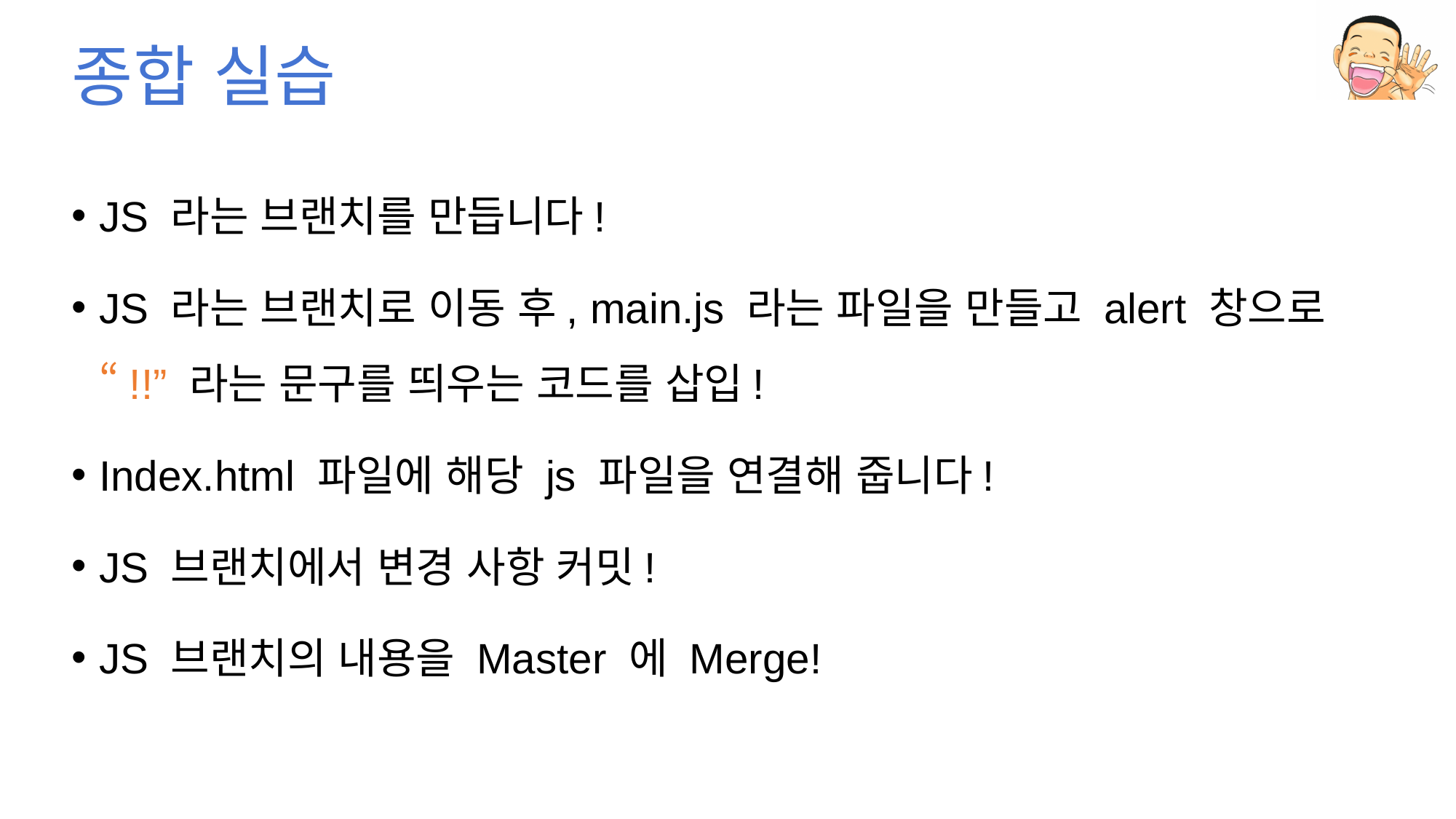

# 종합 실습
JS 라는 브랜치를 만듭니다!
JS 라는 브랜치로 이동 후, main.js 라는 파일을 만들고 alert 창으로 “!!” 라는 문구를 띄우는 코드를 삽입!
Index.html 파일에 해당 js 파일을 연결해 줍니다!
JS 브랜치에서 변경 사항 커밋!
JS 브랜치의 내용을 Master 에 Merge!